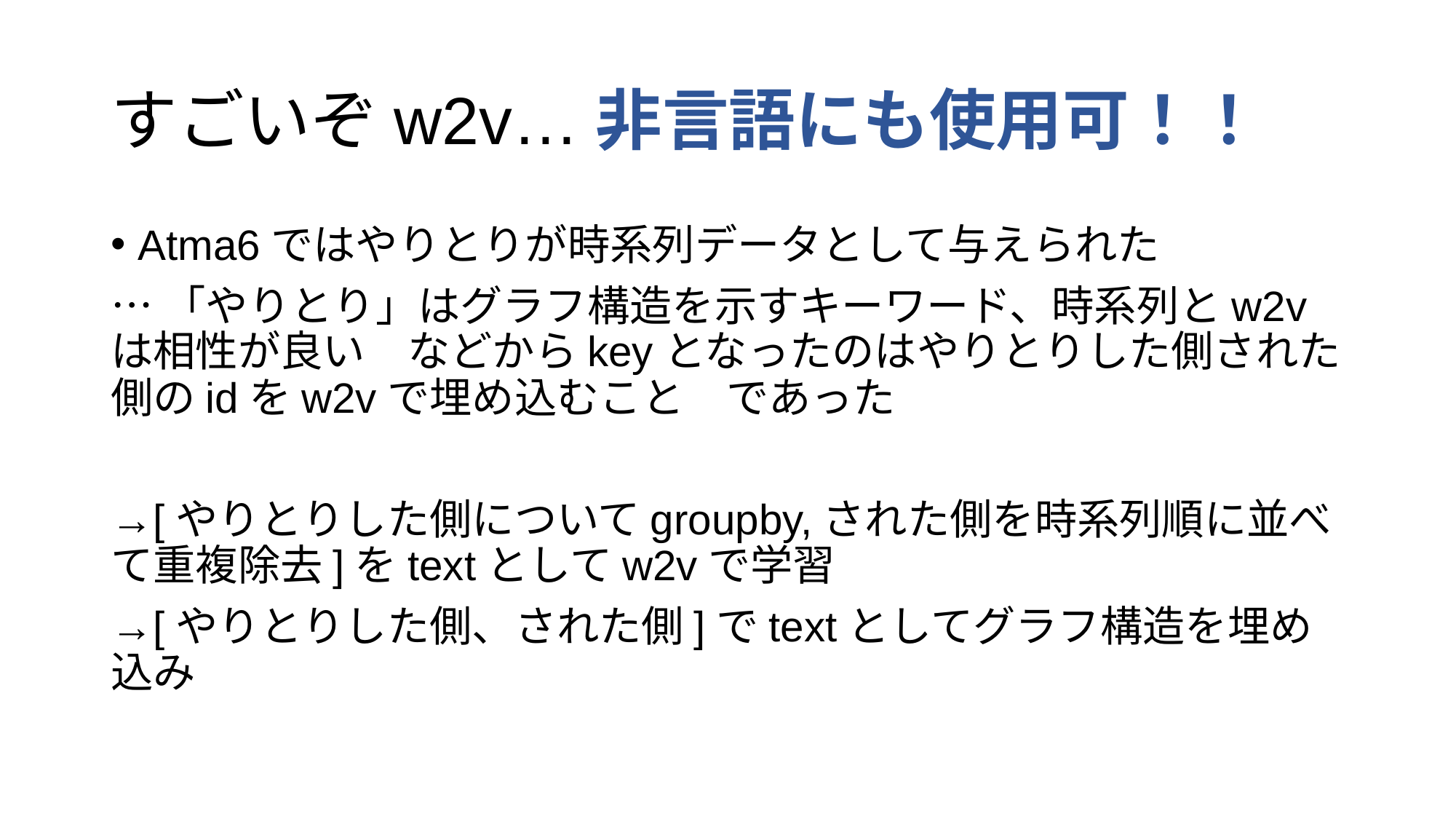

# すごいぞw2v…非言語にも使用可！！
Atma6ではやりとりが時系列データとして与えられた
…「やりとり」はグラフ構造を示すキーワード、時系列とw2vは相性が良い　などからkeyとなったのはやりとりした側された側のidをw2vで埋め込むこと　であった

→[やりとりした側についてgroupby,された側を時系列順に並べて重複除去]をtextとしてw2vで学習
→[やりとりした側、された側]でtextとしてグラフ構造を埋め込み